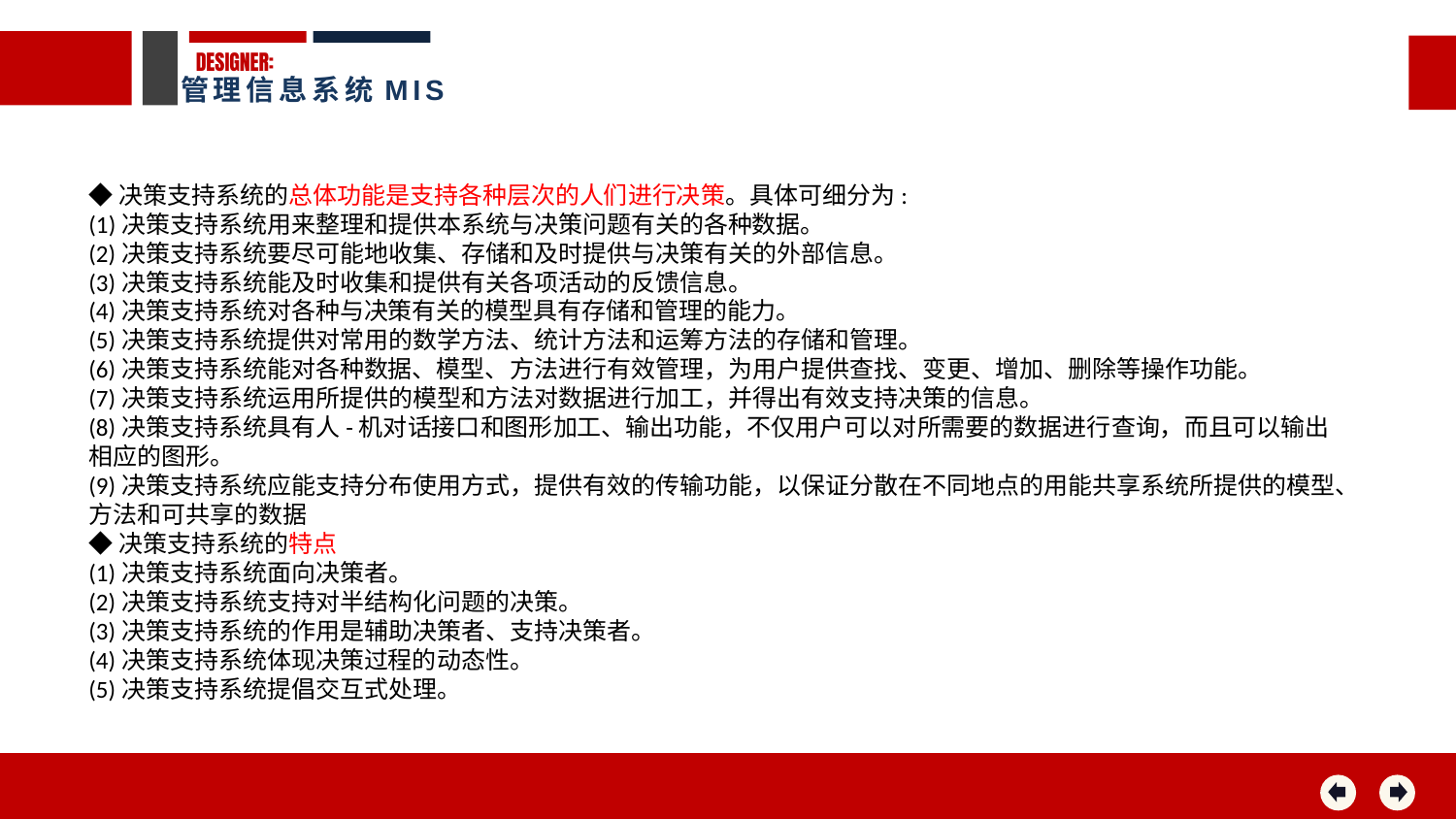

DESIGNER:
管理信息系统MIS
◆决策支持系统的总体功能是支持各种层次的人们进行决策。具体可细分为:
(1)决策支持系统用来整理和提供本系统与决策问题有关的各种数据。
(2)决策支持系统要尽可能地收集、存储和及时提供与决策有关的外部信息。
(3)决策支持系统能及时收集和提供有关各项活动的反馈信息。
(4)决策支持系统对各种与决策有关的模型具有存储和管理的能力。
(5)决策支持系统提供对常用的数学方法、统计方法和运筹方法的存储和管理。
(6)决策支持系统能对各种数据、模型、方法进行有效管理，为用户提供查找、变更、增加、删除等操作功能。
(7)决策支持系统运用所提供的模型和方法对数据进行加工，并得出有效支持决策的信息。
(8)决策支持系统具有人-机对话接口和图形加工、输出功能，不仅用户可以对所需要的数据进行查询，而且可以输出相应的图形。
(9)决策支持系统应能支持分布使用方式，提供有效的传输功能，以保证分散在不同地点的用能共享系统所提供的模型、方法和可共享的数据
◆决策支持系统的特点
(1)决策支持系统面向决策者。
(2)决策支持系统支持对半结构化问题的决策。
(3)决策支持系统的作用是辅助决策者、支持决策者。
(4)决策支持系统体现决策过程的动态性。
(5)决策支持系统提倡交互式处理。